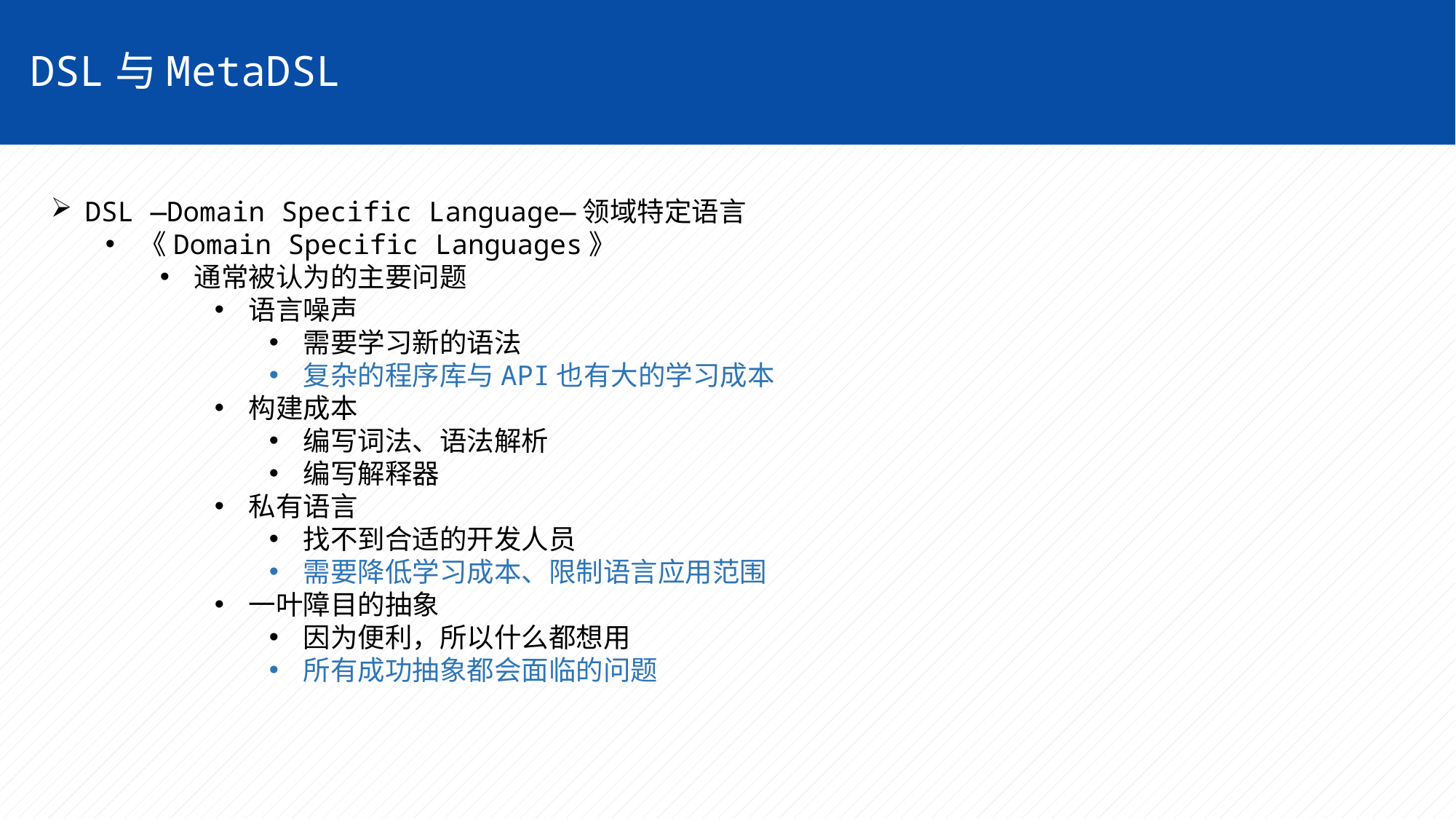

DSL与MetaDSL
DSL —Domain Specific Language—领域特定语言
《Domain Specific Languages》
通常被认为的主要问题
语言噪声
需要学习新的语法
复杂的程序库与API也有大的学习成本
构建成本
编写词法、语法解析
编写解释器
私有语言
找不到合适的开发人员
需要降低学习成本、限制语言应用范围
一叶障目的抽象
因为便利，所以什么都想用
所有成功抽象都会面临的问题